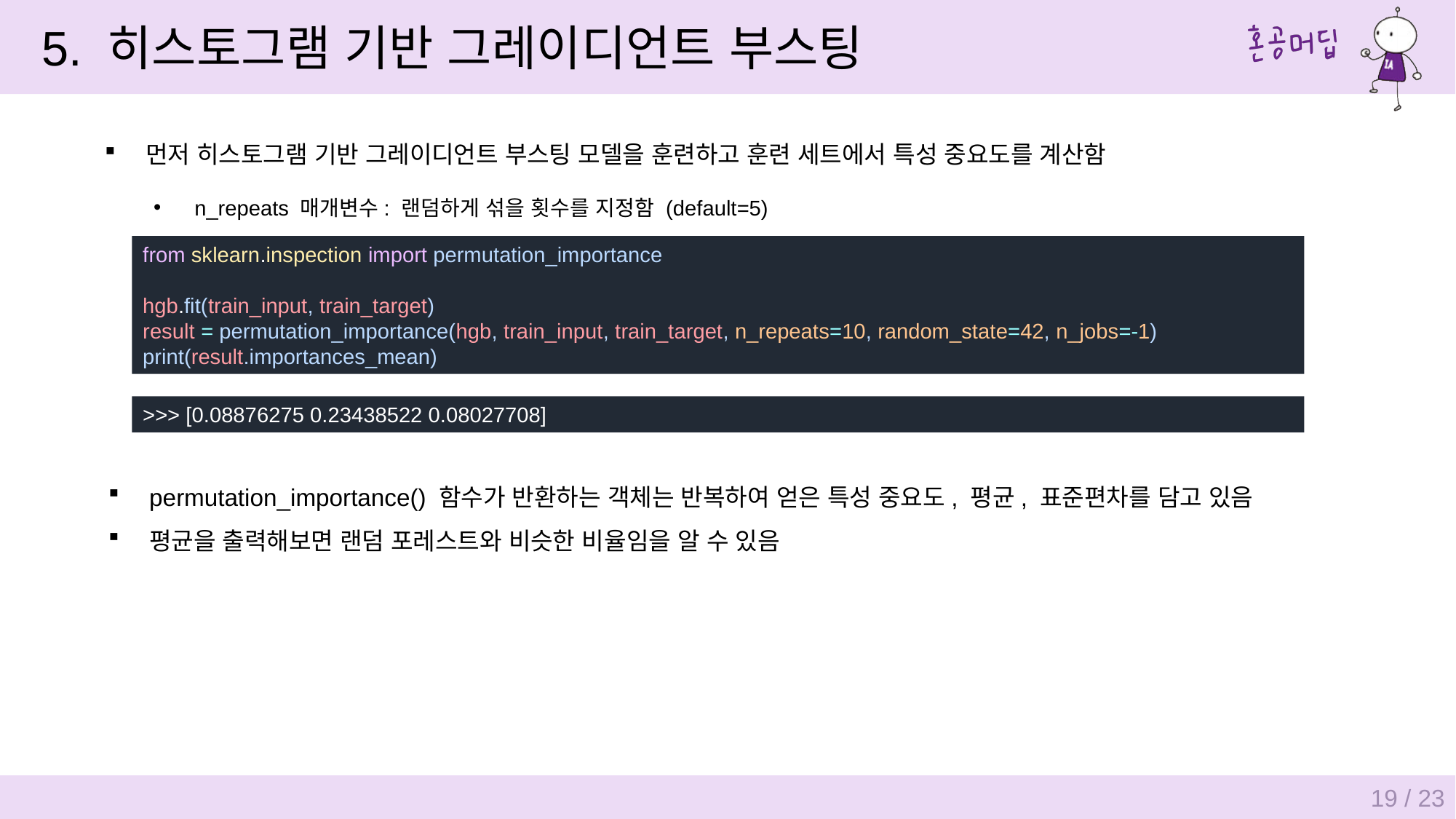

5. 히스토그램 기반 그레이디언트 부스팅
먼저 히스토그램 기반 그레이디언트 부스팅 모델을 훈련하고 훈련 세트에서 특성 중요도를 계산함
n_repeats 매개변수: 랜덤하게 섞을 횟수를 지정함 (default=5)
from sklearn.inspection import permutation_importance
hgb.fit(train_input, train_target)
result = permutation_importance(hgb, train_input, train_target, n_repeats=10, random_state=42, n_jobs=-1)
print(result.importances_mean)
>>> [0.08876275 0.23438522 0.08027708]
permutation_importance() 함수가 반환하는 객체는 반복하여 얻은 특성 중요도, 평균, 표준편차를 담고 있음
평균을 출력해보면 랜덤 포레스트와 비슷한 비율임을 알 수 있음
19 / 23